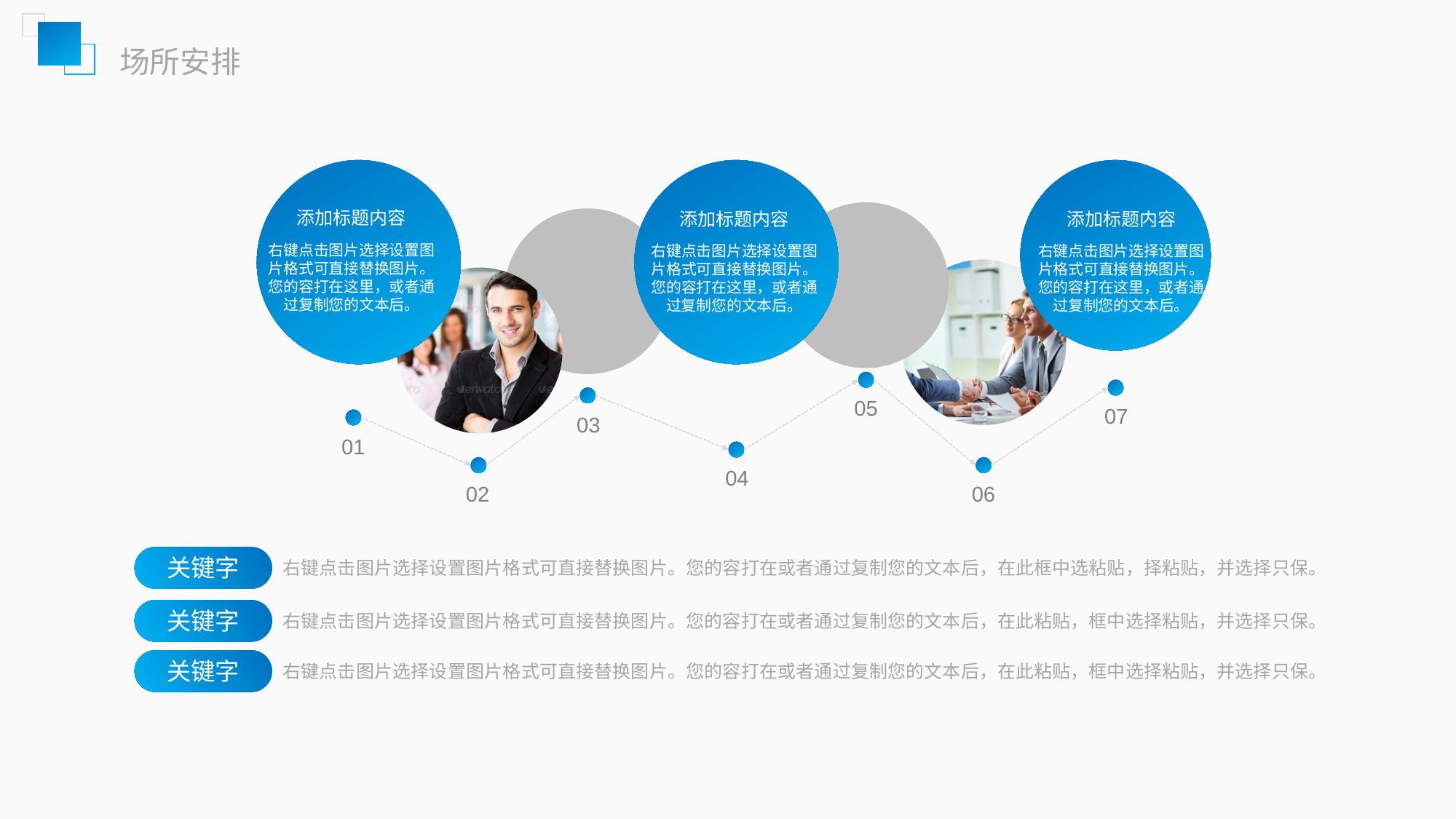

场所安排

添加标题内容
右键点击图片选择设置图片格式可直接替换图片。您的容打在这里，或者通过复制您的文本后。
添加标题内容
右键点击图片选择设置图片格式可直接替换图片。您的容打在这里，或者通过复制您的文本后。

添加标题内容
右键点击图片选择设置图片格式可直接替换图片。您的容打在这里，或者通过复制您的文本后。

05
07
03
01
04
02
06

关键字
右键点击图片选择设置图片格式可直接替换图片。您的容打在或者通过复制您的文本后，在此框中选粘贴，择粘贴，并选择只保。

关键字
右键点击图片选择设置图片格式可直接替换图片。您的容打在或者通过复制您的文本后，在此粘贴，框中选择粘贴，并选择只保。

关键字
右键点击图片选择设置图片格式可直接替换图片。您的容打在或者通过复制您的文本后，在此粘贴，框中选择粘贴，并选择只保。